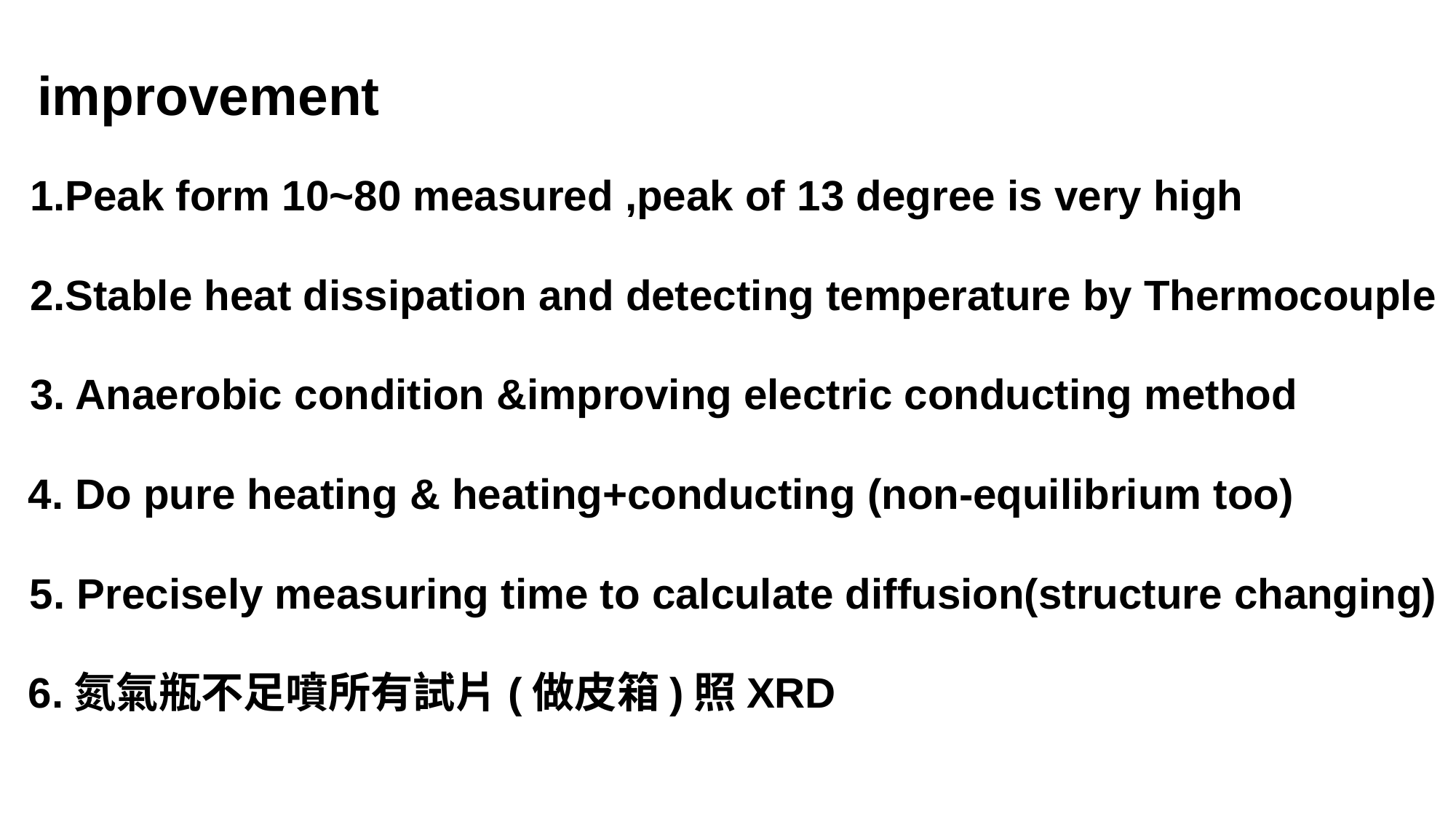

improvement
1.Peak form 10~80 measured ,peak of 13 degree is very high
2.Stable heat dissipation and detecting temperature by Thermocouple
3. Anaerobic condition &improving electric conducting method
4. Do pure heating & heating+conducting (non-equilibrium too)
5. Precisely measuring time to calculate diffusion(structure changing)
6.氮氣瓶不足噴所有試片(做皮箱)照XRD